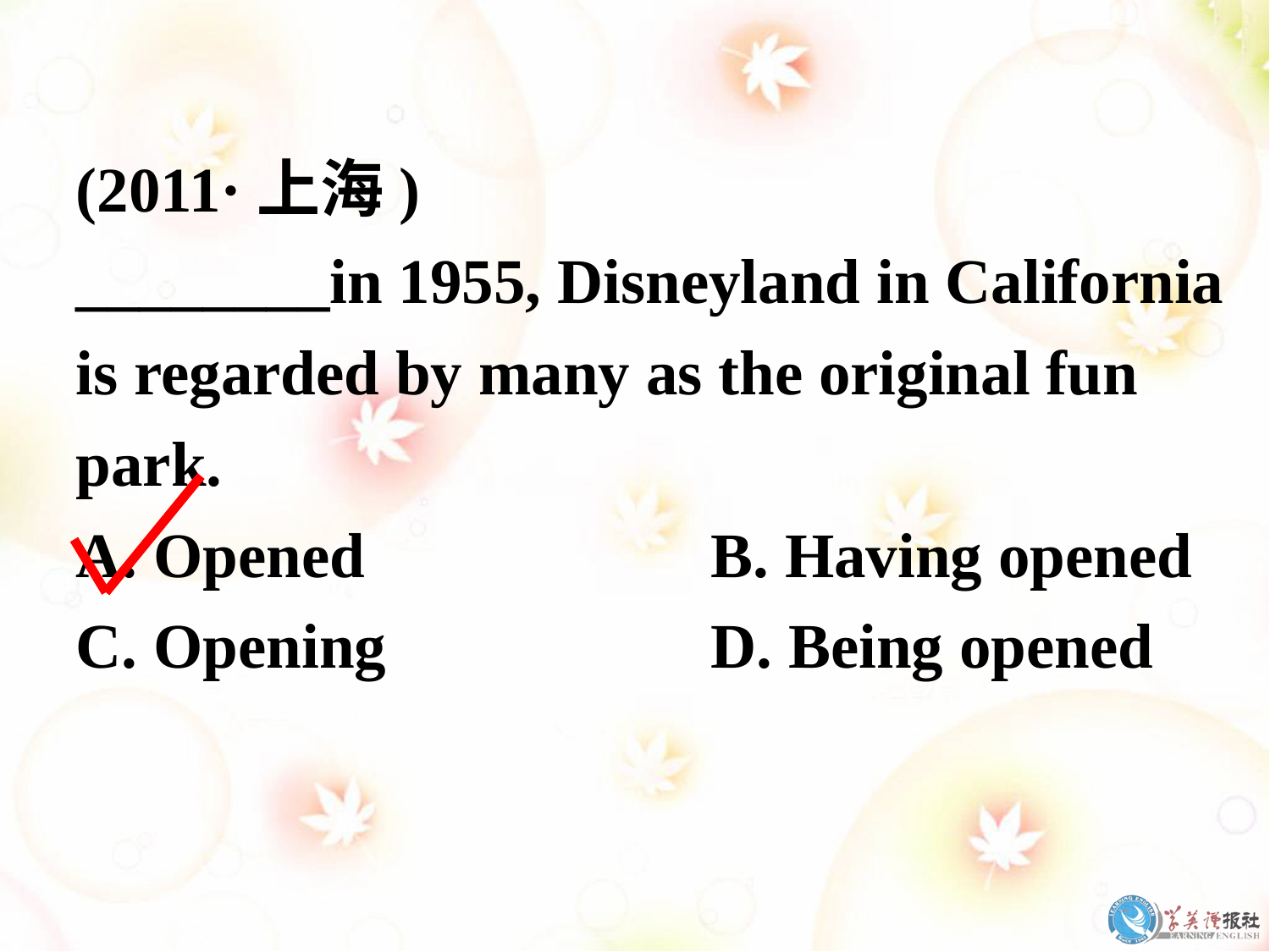

(2011·上海)
________in 1955, Disneyland in California is regarded by many as the original fun park.
A. Opened  			B. Having opened
C. Opening  			D. Being opened